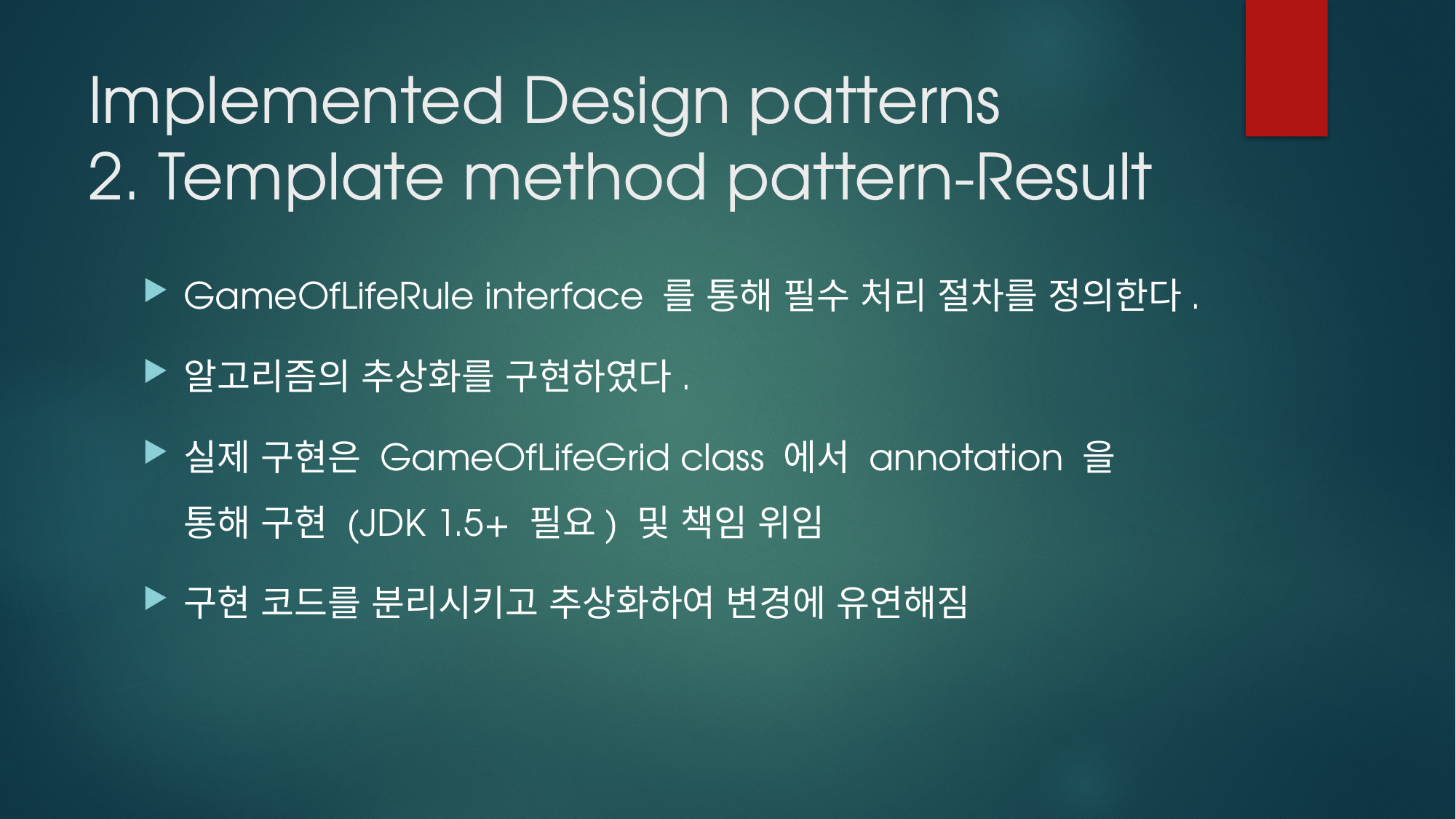

# Implemented Design patterns 2. Template method pattern-Result
GameOfLifeRule interface 를 통해 필수 처리 절차를 정의한다.
알고리즘의 추상화를 구현하였다.
실제 구현은 GameOfLifeGrid class 에서 annotation 을 통해 구현 (JDK 1.5+ 필요) 및 책임 위임
구현 코드를 분리시키고 추상화하여 변경에 유연해짐